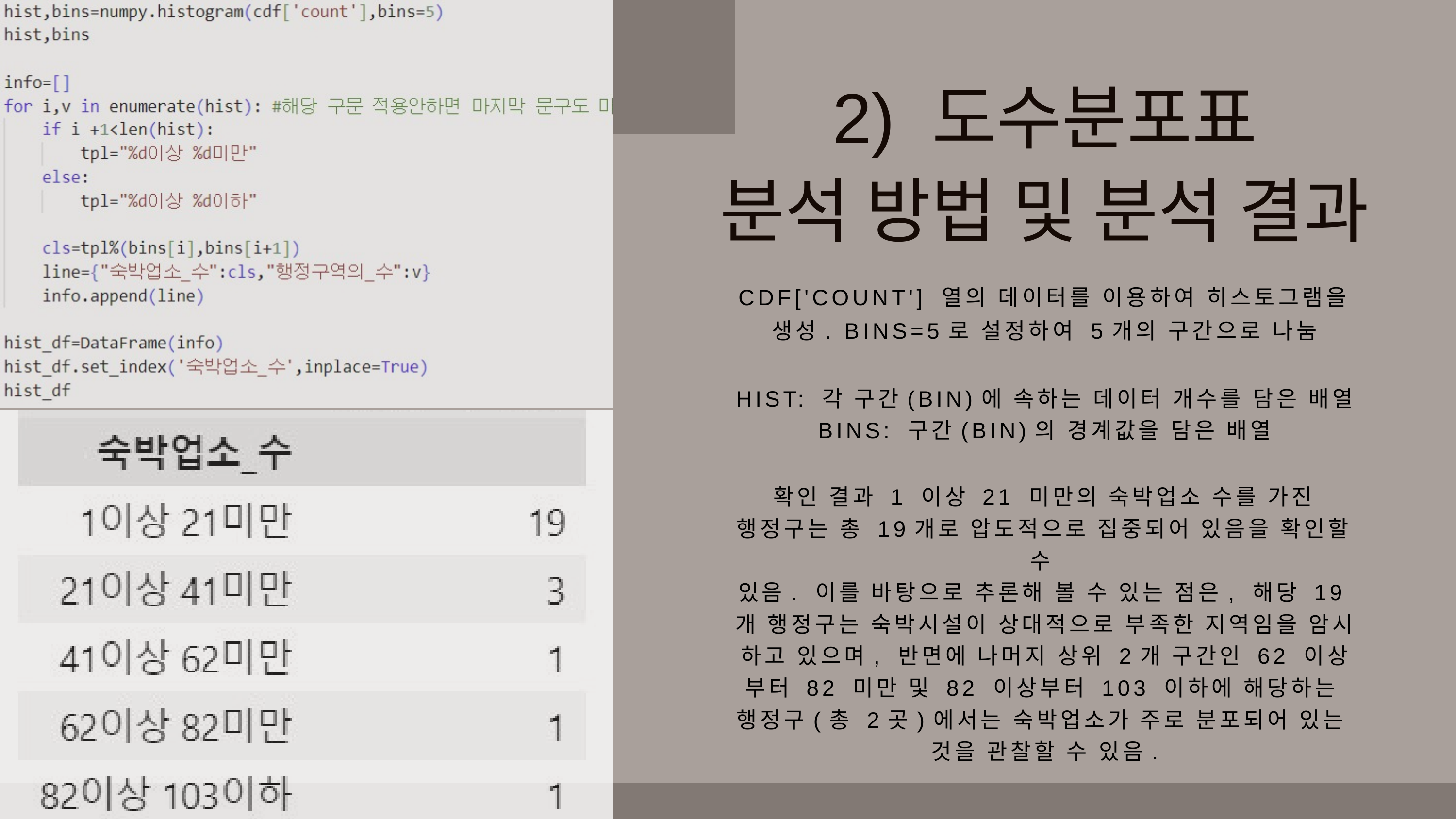

2) 도수분포표
분석 방법 및 분석 결과
CDF['COUNT'] 열의 데이터를 이용하여 히스토그램을 생성. BINS=5로 설정하여 5개의 구간으로 나눔
HIST: 각 구간(BIN)에 속하는 데이터 개수를 담은 배열
BINS: 구간(BIN)의 경계값을 담은 배열

확인 결과 1 이상 21 미만의 숙박업소 수를 가진 행정구는 총 19개로 압도적으로 집중되어 있음을 확인할 수
있음. 이를 바탕으로 추론해 볼 수 있는 점은, 해당 19개 행정구는 숙박시설이 상대적으로 부족한 지역임을 암시
하고 있으며, 반면에 나머지 상위 2개 구간인 62 이상
부터 82 미만 및 82 이상부터 103 이하에 해당하는
행정구(총 2곳)에서는 숙박업소가 주로 분포되어 있는
것을 관찰할 수 있음.